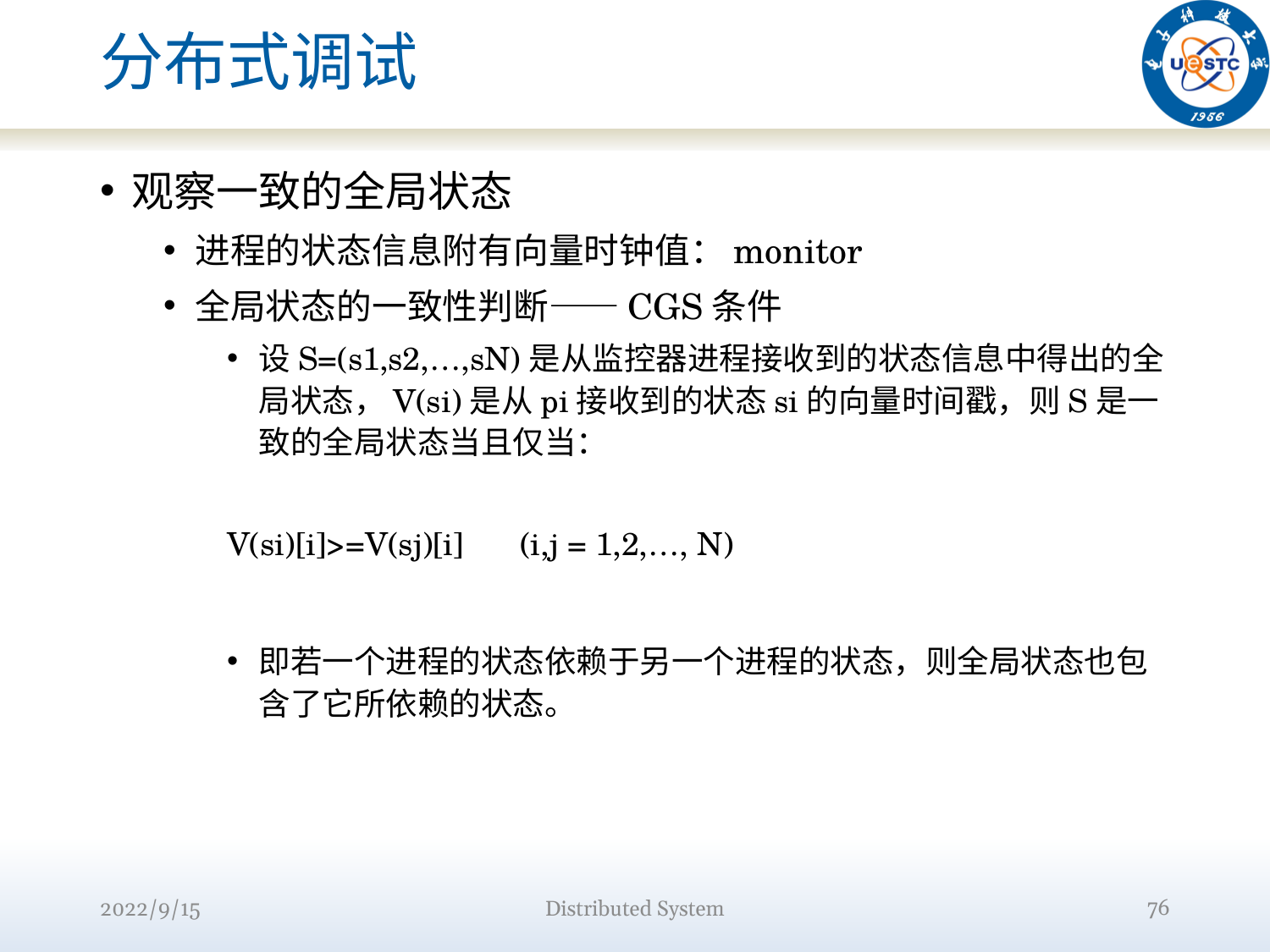

# 分布式调试
观察一致的全局状态
进程的状态信息附有向量时钟值：monitor
全局状态的一致性判断——CGS条件
设S=(s1,s2,…,sN)是从监控器进程接收到的状态信息中得出的全局状态，V(si)是从pi接收到的状态si的向量时间戳，则S是一致的全局状态当且仅当：

V(si)[i]>=V(sj)[i] 　(i,j = 1,2,…, N)

即若一个进程的状态依赖于另一个进程的状态，则全局状态也包含了它所依赖的状态。
2022/9/15
Distributed System
76